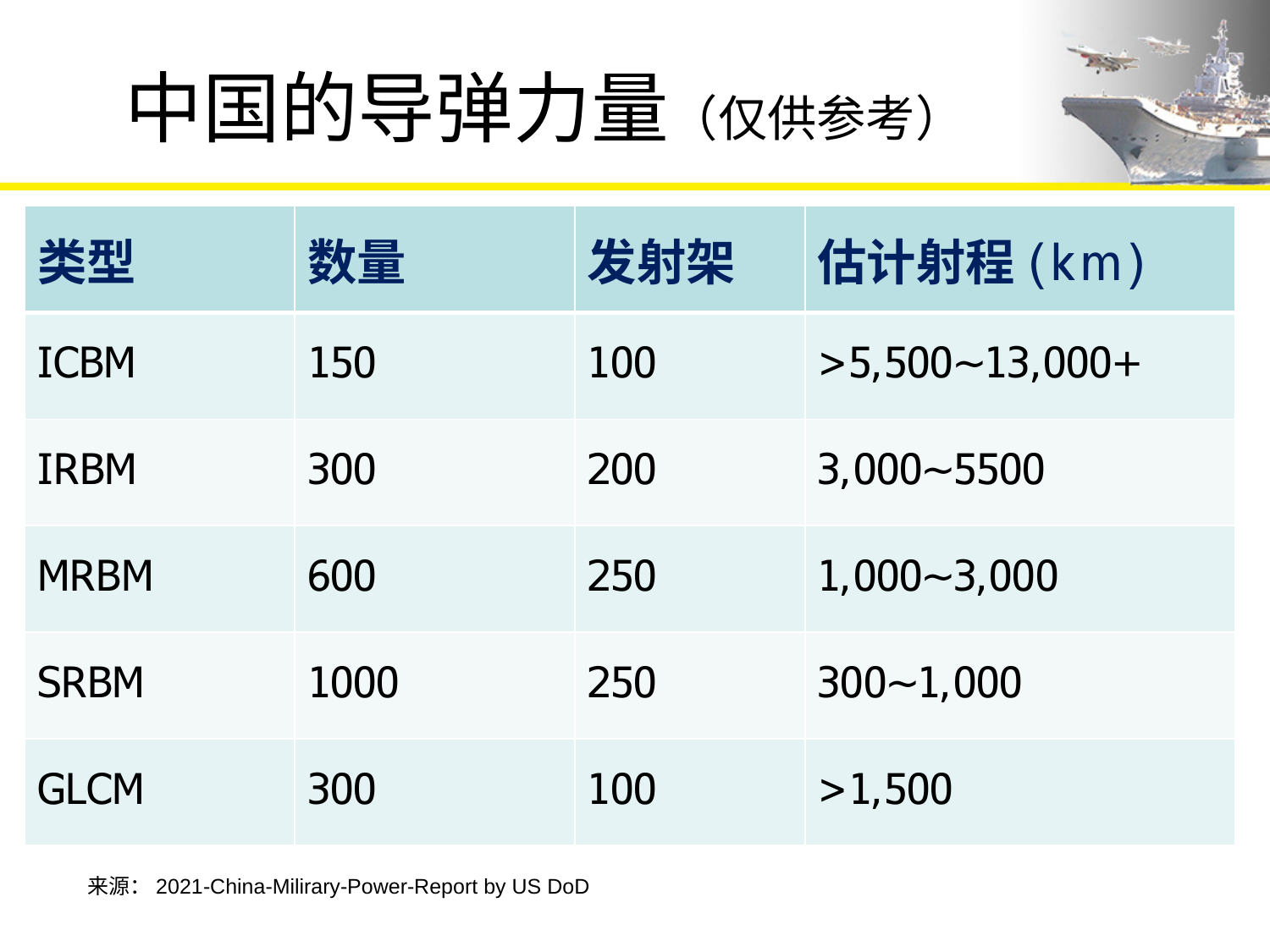

# 中国的导弹力量（仅供参考）
| 类型 | 数量 | 发射架 | 估计射程(km) |
| --- | --- | --- | --- |
| ICBM | 150 | 100 | >5,500~13,000+ |
| IRBM | 300 | 200 | 3,000~5500 |
| MRBM | 600 | 250 | 1,000~3,000 |
| SRBM | 1000 | 250 | 300~1,000 |
| GLCM | 300 | 100 | >1,500 |
来源：2021-China-Milirary-Power-Report by US DoD